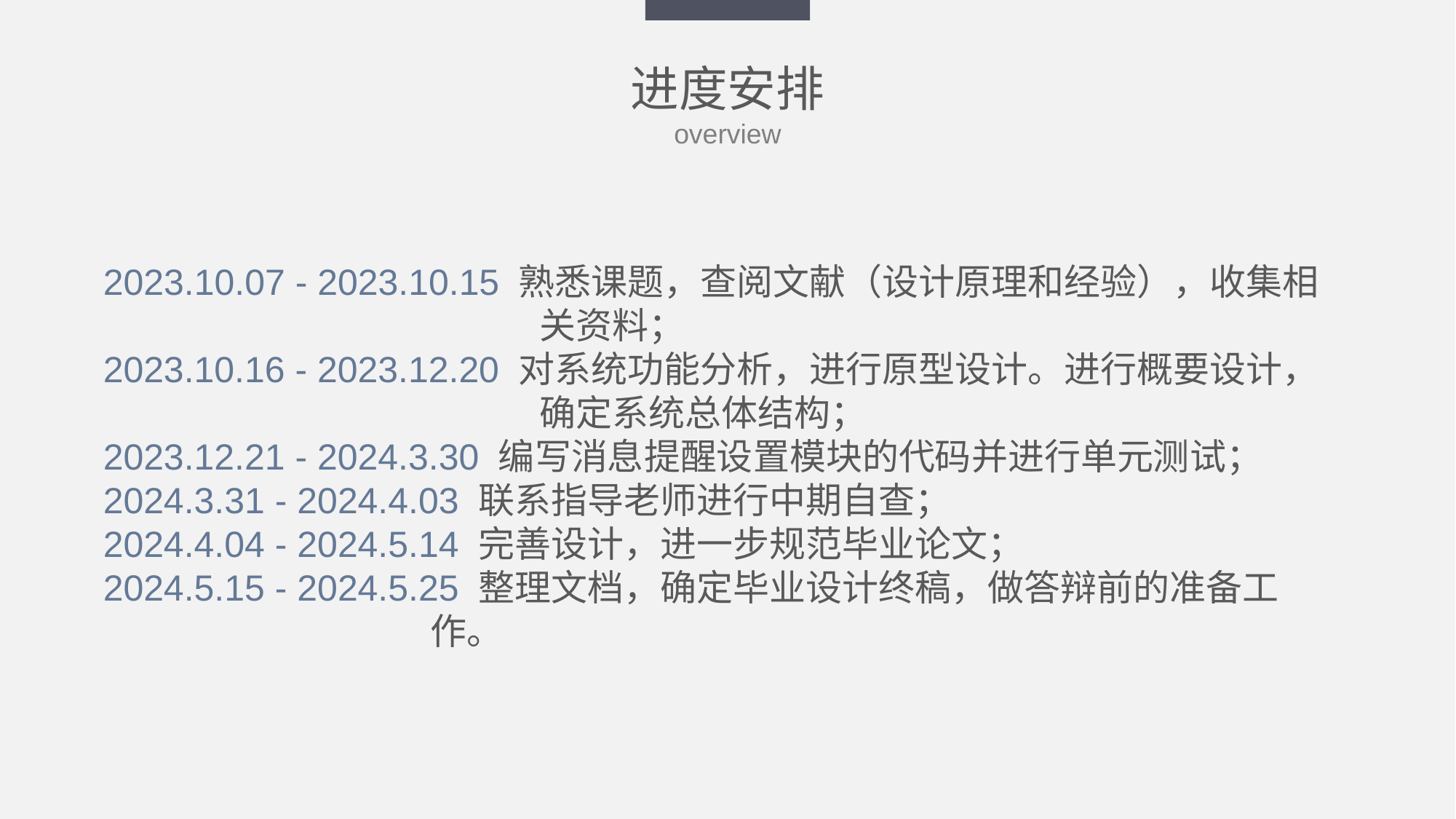

进度安排
overview
2023.10.07 - 2023.10.15 熟悉课题，查阅文献（设计原理和经验），收集相				关资料；
2023.10.16 - 2023.12.20 对系统功能分析，进行原型设计。进行概要设计，				确定系统总体结构；
2023.12.21 - 2024.3.30 编写消息提醒设置模块的代码并进行单元测试；
2024.3.31 - 2024.4.03 联系指导老师进行中期自查；
2024.4.04 - 2024.5.14 完善设计，进一步规范毕业论文；
2024.5.15 - 2024.5.25 整理文档，确定毕业设计终稿，做答辩前的准备工				作。
16